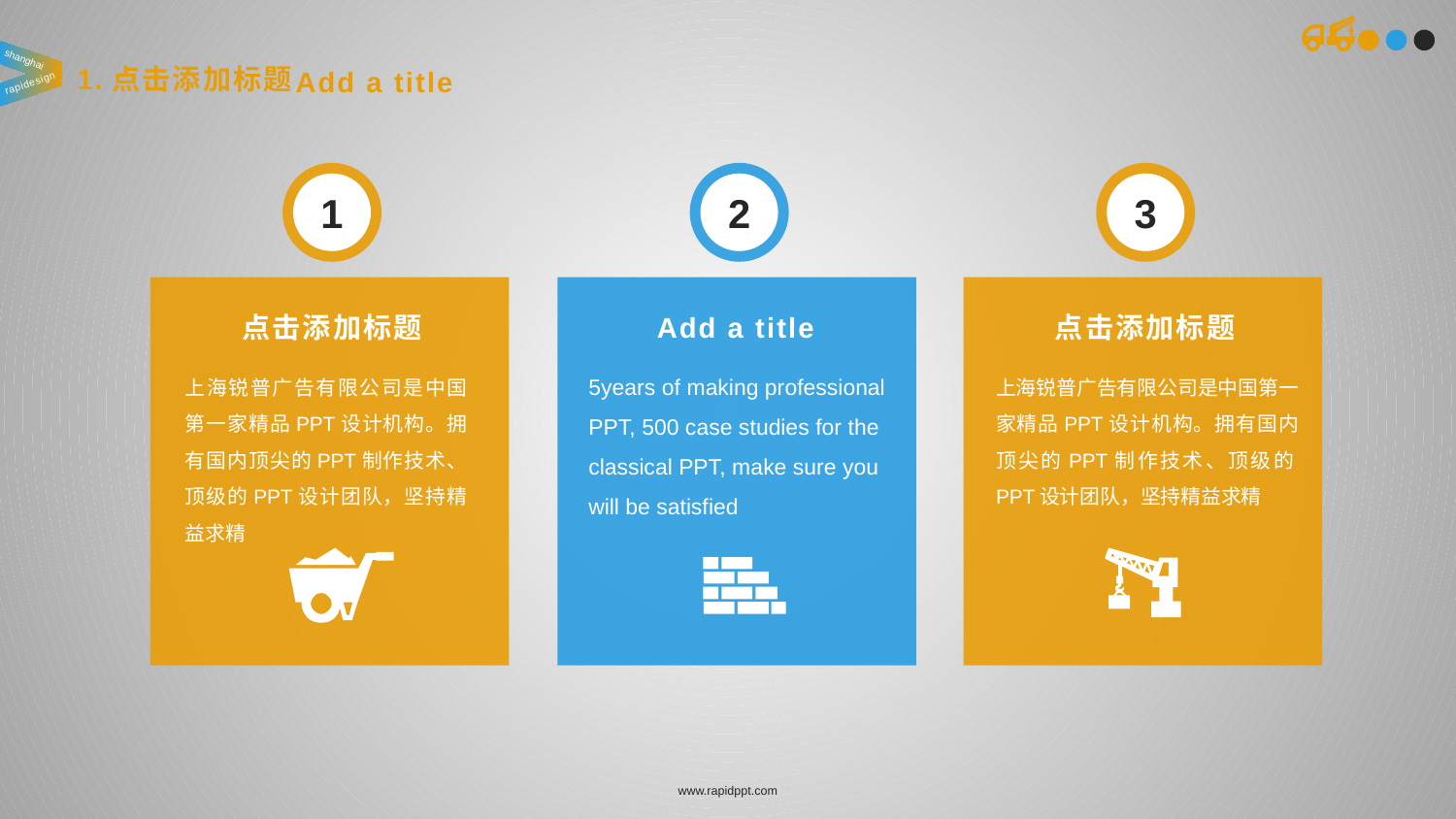

shanghai
1.点击添加标题
Add a title
rapidesign
1
1
1
2
1
3

点击添加标题
上海锐普广告有限公司是中国第一家精品PPT设计机构。拥有国内顶尖的PPT制作技术、顶级的PPT设计团队，坚持精益求精

Add a title
5years of making professional PPT, 500 case studies for the classical PPT, make sure you will be satisfied

点击添加标题
上海锐普广告有限公司是中国第一家精品PPT设计机构。拥有国内顶尖的PPT制作技术、顶级的PPT设计团队，坚持精益求精

www.rapidppt.com